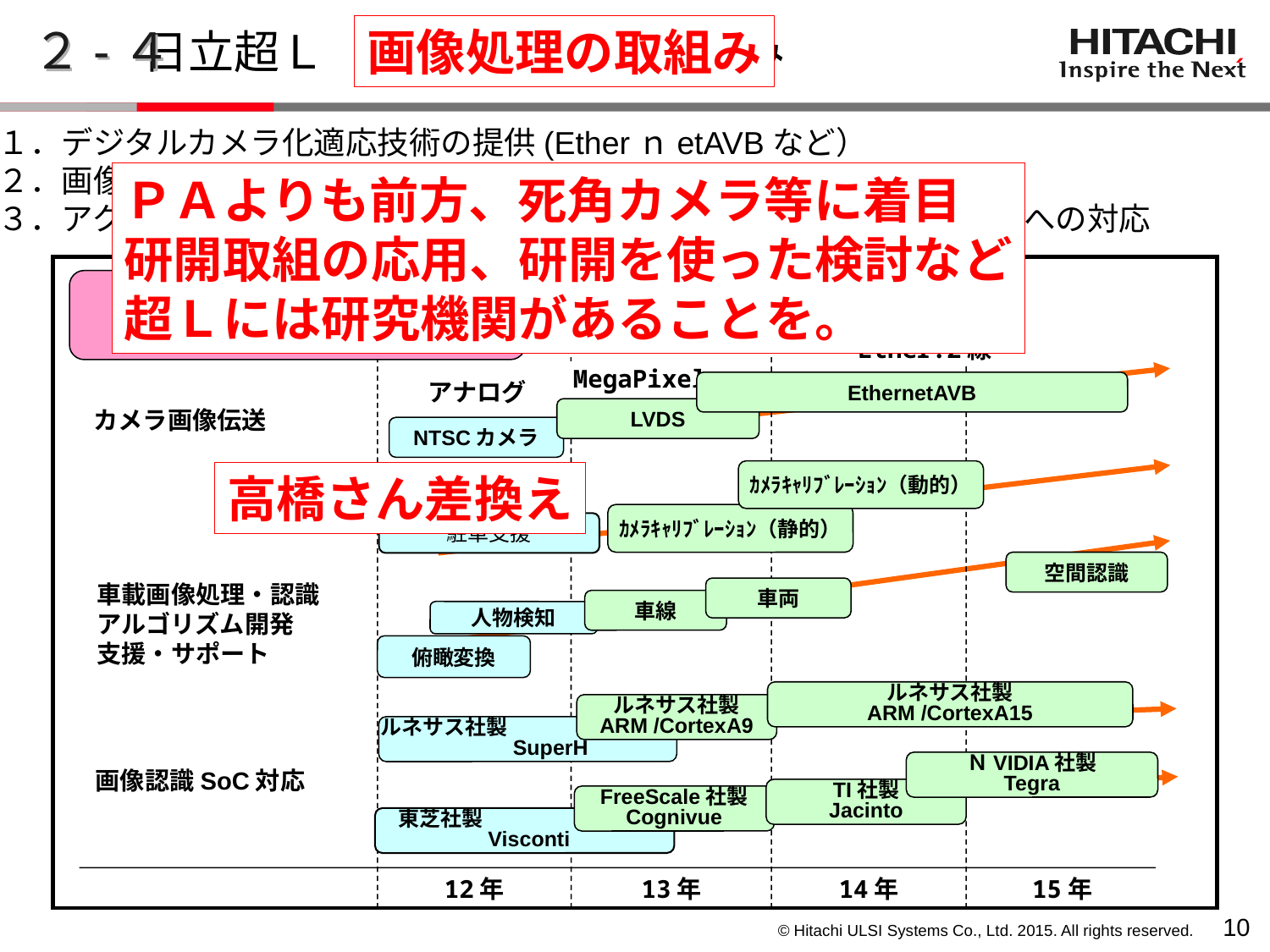

画像処理の取組み
２-４
日立超Ｌ　周辺監視への取組み
１．デジタルカメラ化適応技術の提供(EtherｎetAVBなど）
２．画像認識技術の継続ブラッシュアップ（（日研）連携、実習の継続）
３．アクセラレータ対応技術（GPGPU/Open CLなど）の多様なＳＯＣへの対応
ＰＡよりも前方、死角カメラ等に着目
研開取組の応用、研開を使った検討など
超Ｌには研究機関があることを。

カメラ応用技術
展開ロードマップ
デジタル化（MegaPixel化）
Ether:2線
MegaPixel

EthernetAVB
アナログ
LVDS
カメラ画像伝送
NTSCカメラ
ｶﾒﾗｷｬﾘﾌﾞﾚｰｼｮﾝ（動的）
高橋さん差換え

ｶﾒﾗｷｬﾘﾌﾞﾚｰｼｮﾝ（静的）
駐車支援

空間認識
車載画像処理・認識
アルゴリズム開発
支援・サポート
車両
車線
人物検知
俯瞰変換
ルネサス社製
ARM /CortexA15
ルネサス社製
ARM /CortexA9

ルネサス社製
　　　　　　SuperH
ＮVIDIA社製
Tegra
画像認識SoC対応

TI社製
Jacinto
FreeScale社製
Cognivue
　東芝社製
　　　　　Visconti

12年
13年
14年
15年
10